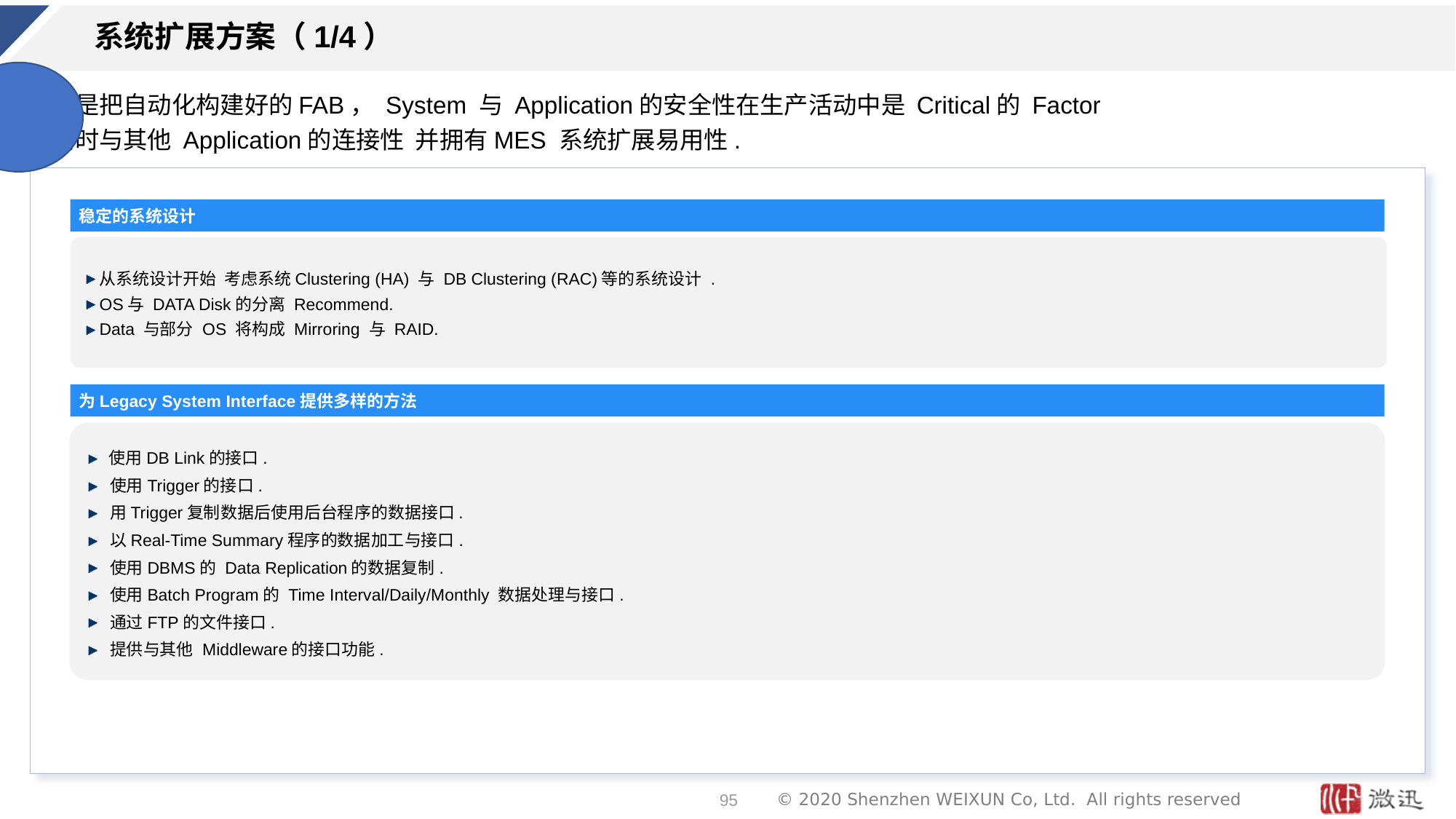

# 系统扩展方案（1/4）

越是把自动化构建好的FAB， System 与 Application的安全性在生产活动中是 Critical的 Factor
同时与其他 Application的连接性  并拥有MES 系统扩展易用性.

稳定的系统设计
从系统设计开始  考虑系统Clustering (HA) 与 DB Clustering (RAC)等的系统设计 .
OS与 DATA Disk的分离 Recommend.
Data 与部分 OS 将构成 Mirroring 与 RAID.
为Legacy System Interface提供多样的方法
 使用DB Link的接口.
 使用Trigger的接口.
 用Trigger复制数据后使用后台程序的数据接口.
 以Real-Time Summary程序的数据加工与接口.
 使用DBMS的 Data Replication的数据复制.
 使用Batch Program的 Time Interval/Daily/Monthly 数据处理与接口.
 通过FTP的文件接口.
 提供与其他 Middleware的接口功能.
95